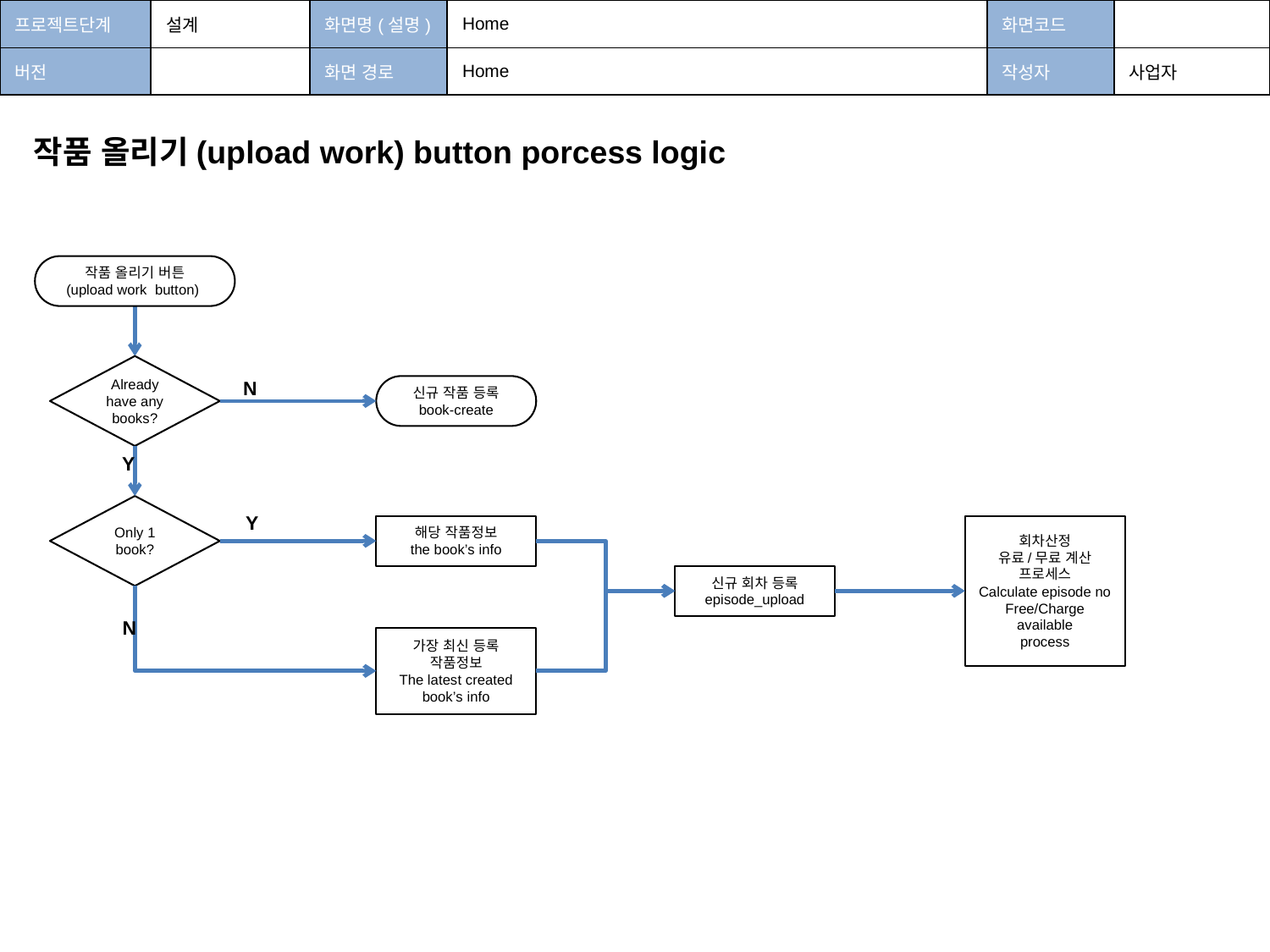

| 프로젝트단계 | 설계 | 화면명(설명) | Home | 화면코드 |  |
| --- | --- | --- | --- | --- | --- |
| 버전 |  | 화면 경로 | Home | 작성자 | 사업자 |
작품 올리기(upload work) button porcess logic
작품 올리기 버튼
(upload work  button)
Already
have any
books?
N
신규 작품 등록
book-create
Y
Only 1 book?
Y
해당 작품정보
the book’s info
회차산정
유료/무료 계산
프로세스
Calculate episode no
Free/Charge available
process
신규 회차 등록
episode_upload
N
가장 최신 등록
작품정보
The latest created
book’s info